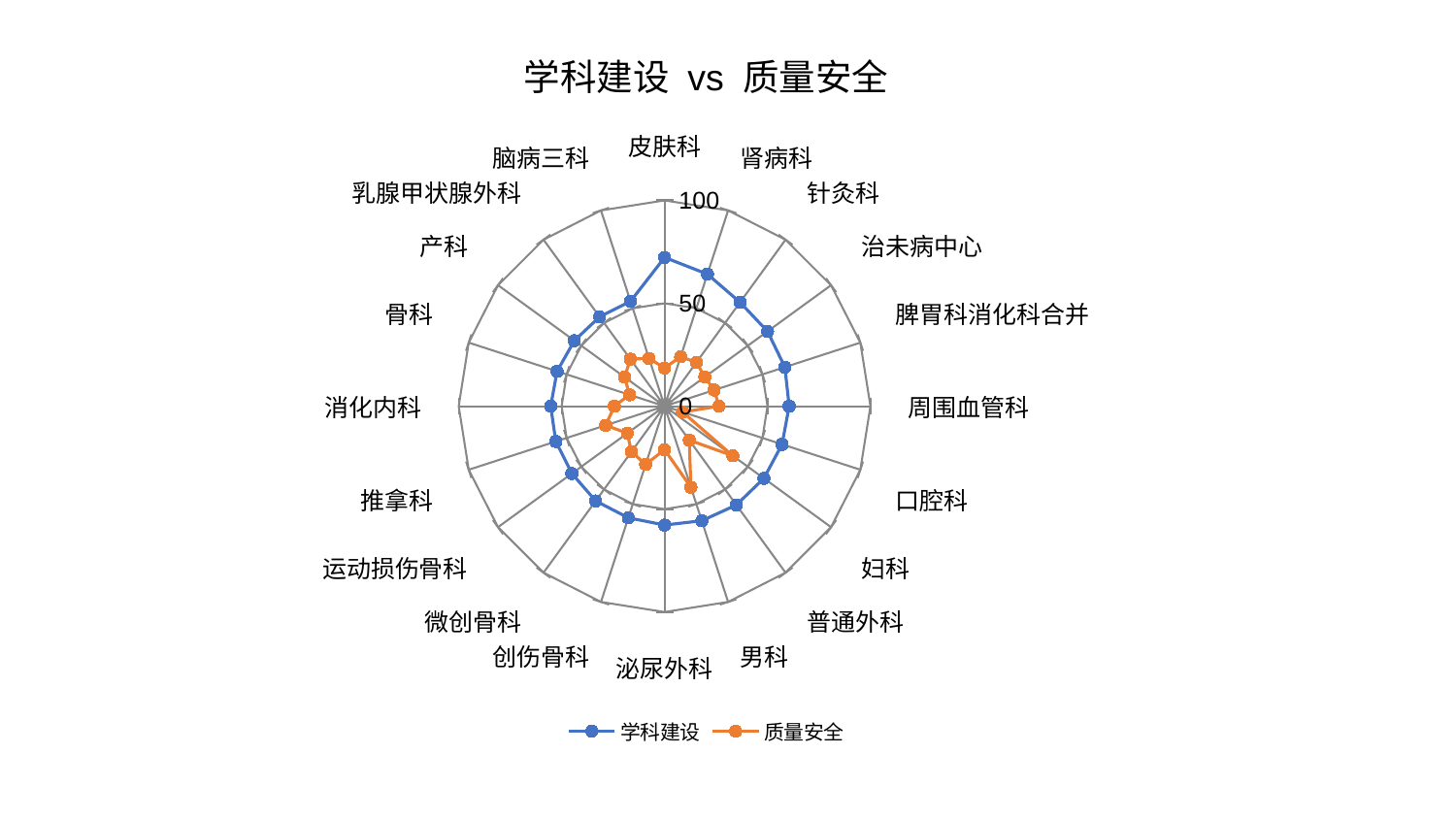

### Chart: 学科建设 vs 质量安全

| Category | 学科建设 | 质量安全 |
|---|---|---|
| 皮肤科 | 72.29739673320813 | 18.557788337057552 |
| 肾病科 | 67.4624443758696 | 25.291361429931726 |
| 针灸科 | 62.40986480652984 | 26.30852844703669 |
| 治未病中心 | 61.85043106420181 | 24.139817974290377 |
| 脾胃科消化科合并 | 61.45136938939626 | 25.33717424964531 |
| 周围血管科 | 60.53007814235077 | 26.475806502247956 |
| 口腔科 | 60.013421264226324 | 9.20024576410687 |
| 妇科 | 59.64745923865956 | 40.9751018404622 |
| 普通外科 | 59.33454758940001 | 20.401377940255692 |
| 男科 | 58.53043192472274 | 41.41038420541579 |
| 泌尿外科 | 57.75821953594882 | 21.16258636364733 |
| 创伤骨科 | 57.02667173853809 | 29.738141333344316 |
| 微创骨科 | 56.90641495215661 | 27.395716639050203 |
| 运动损伤骨科 | 55.65937755913924 | 22.3411008192837 |
| 推拿科 | 55.544446274985724 | 30.090849241472217 |
| 消化内科 | 55.31486849028583 | 24.371889812578576 |
| 骨科 | 54.887506295044574 | 17.869768000080043 |
| 产科 | 54.1439240099551 | 24.018012944783944 |
| 乳腺甲状腺外科 | 53.70304534662671 | 28.258935553608488 |
| 脑病三科 | 53.55726445606489 | 24.44063784671669 |
14